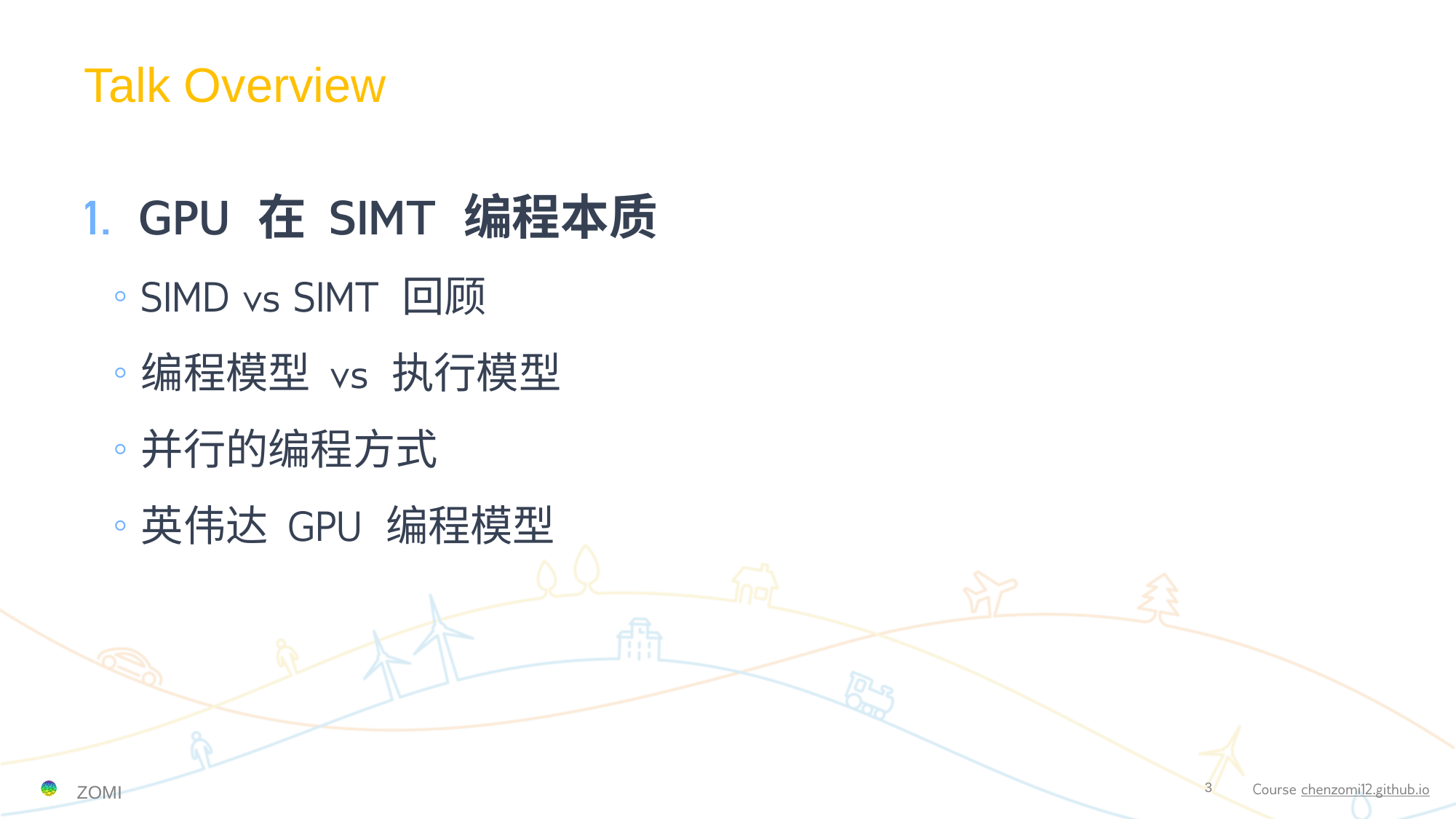

Talk Overview
GPU 在 SIMT 编程本质
SIMD vs SIMT 回顾
编程模型 vs 执行模型
并行的编程方式
英伟达 GPU 编程模型